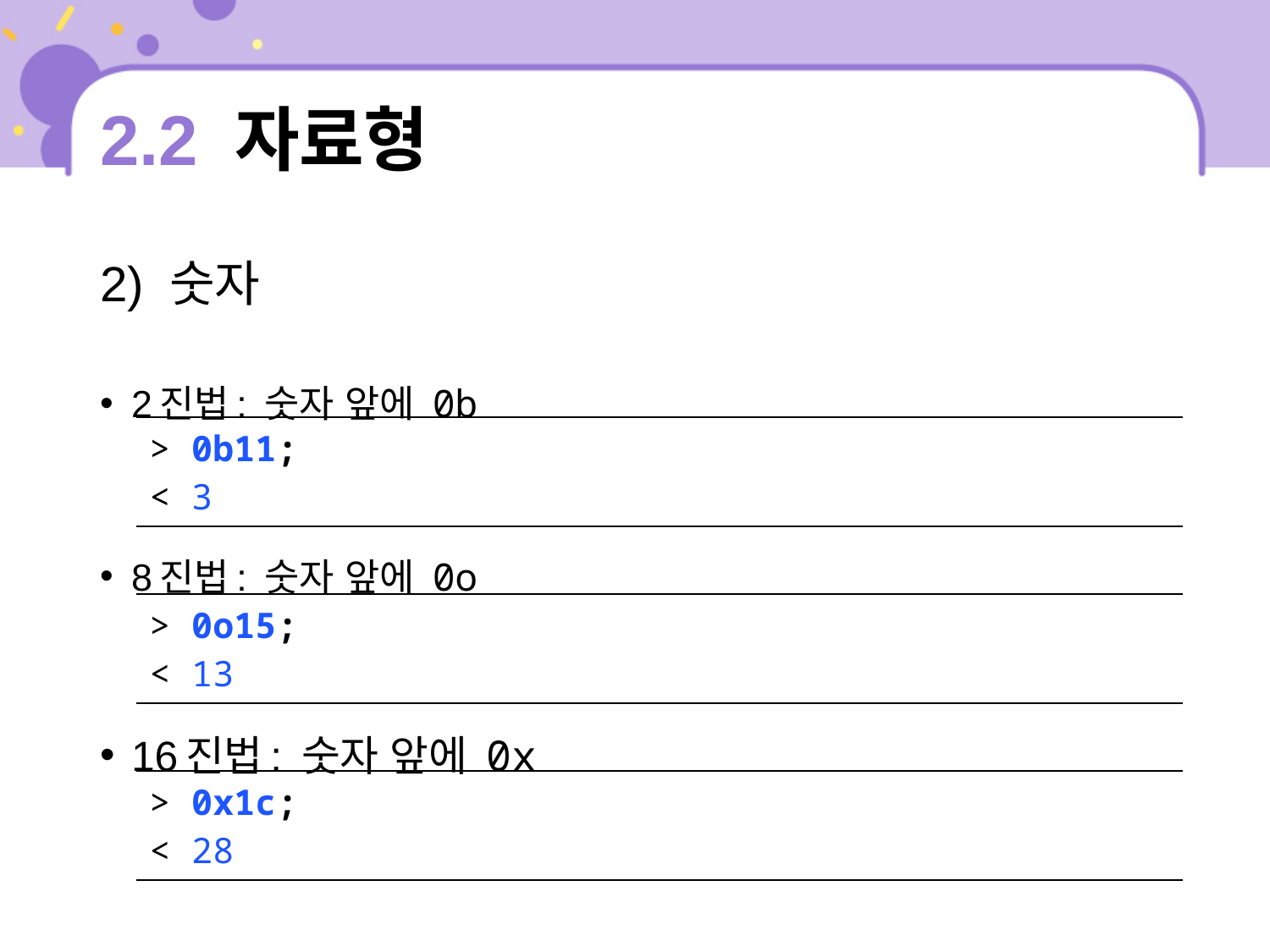

# 2.2 자료형
2) 숫자
2진법: 숫자 앞에 0b

8진법: 숫자 앞에 0o

16진법: 숫자 앞에 0x
| > 0b11; < 3 |
| --- |
| > 0o15; < 13 |
| --- |
| > 0x1c; < 28 |
| --- |